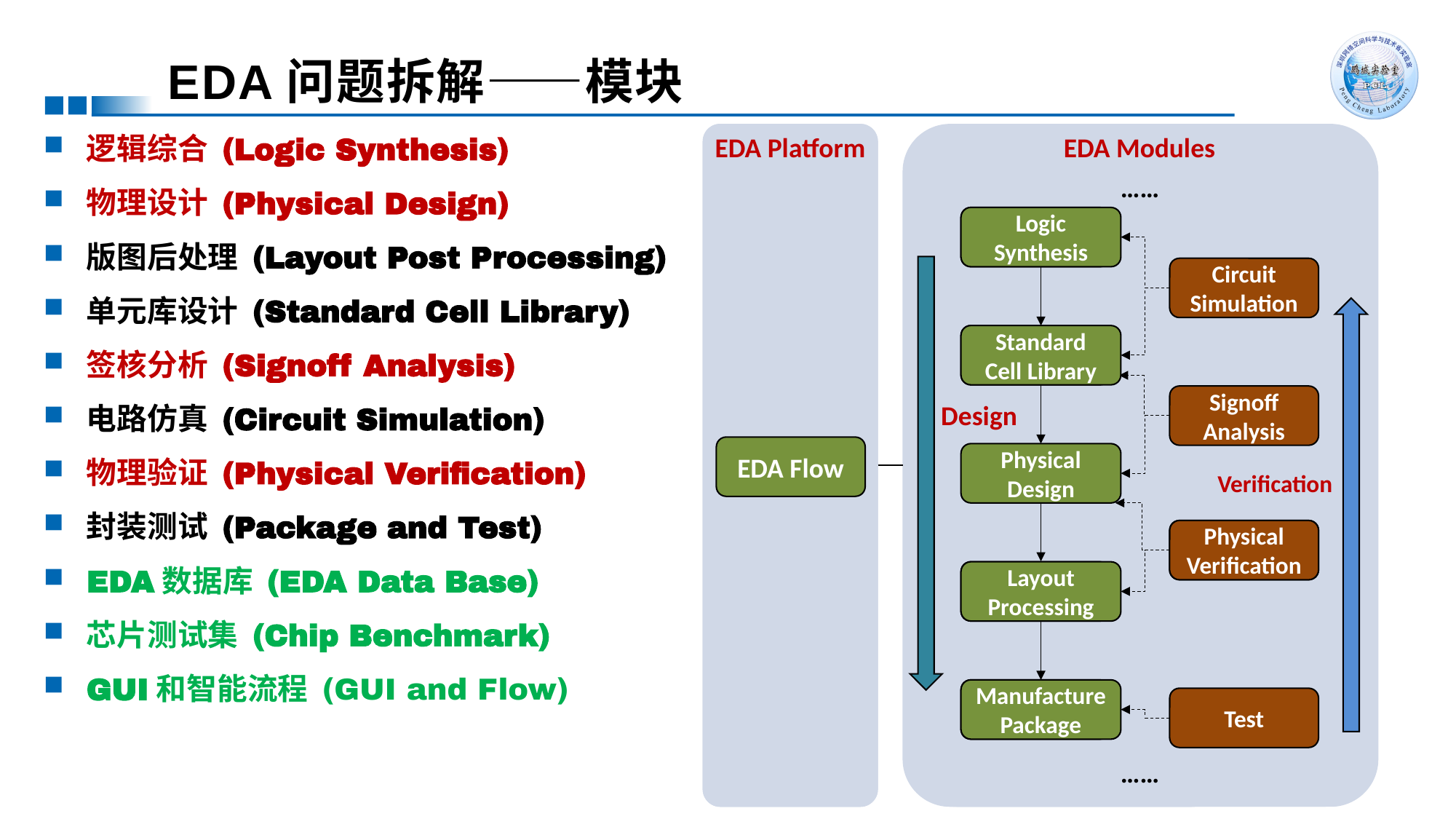

# EDA问题拆解——模块

EDA Modules

EDA Platform
……
Logic Synthesis
Logic Synthesis

Circuit Simulation

Standard Cell Library
Standard Cell Library
Signoff Analysis
Design
EDA Flow
Physical Design
Verification
Physical Verification
Physical Verification
Layout Processing
Layout Processing
Package
Package
Test
……

EDA Modules

EDA Platform
……
Logic Synthesis
Logic Synthesis

Circuit Simulation

Standard Cell Library
Standard Cell Library
Signoff Analysis
Design
EDA Flow
Physical Design
Verification
Physical Verification
Physical Verification
Layout Processing
Layout Processing
Package
Manufacture Package
Test
……
逻辑综合 (Logic Synthesis)
物理设计 (Physical Design)
版图后处理 (Layout Post Processing)
单元库设计 (Standard Cell Library)
签核分析 (Signoff Analysis)
电路仿真 (Circuit Simulation)
物理验证 (Physical Verification)
封装测试 (Package and Test)
EDA数据库 (EDA Data Base)
芯片测试集 (Chip Benchmark)
GUI和智能流程 (GUI and Flow)